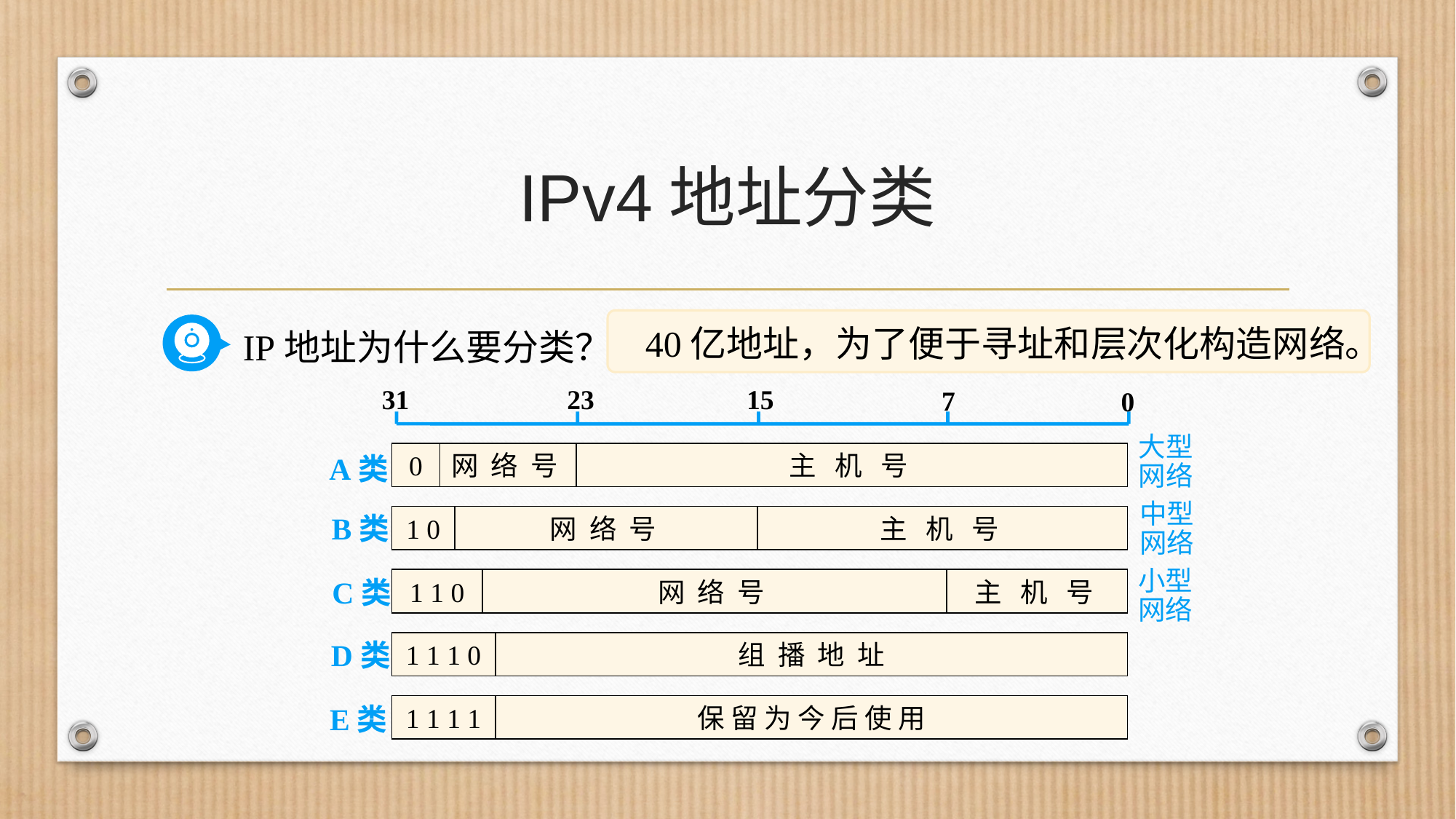

# IPv4地址分类

40亿地址，为了便于寻址和层次化构造网络。

IP地址为什么要分类？
31
23
15
7
0

大型网络
0
网  络  号
主   机   号
A类
中型网络
B类
1 0
网  络  号
主   机   号
小型网络
C类
1 1 0
网  络  号
主   机   号
D类
1 1 1 0
组  播  地  址
E类
1 1 1 1
保 留 为 今 后 使 用